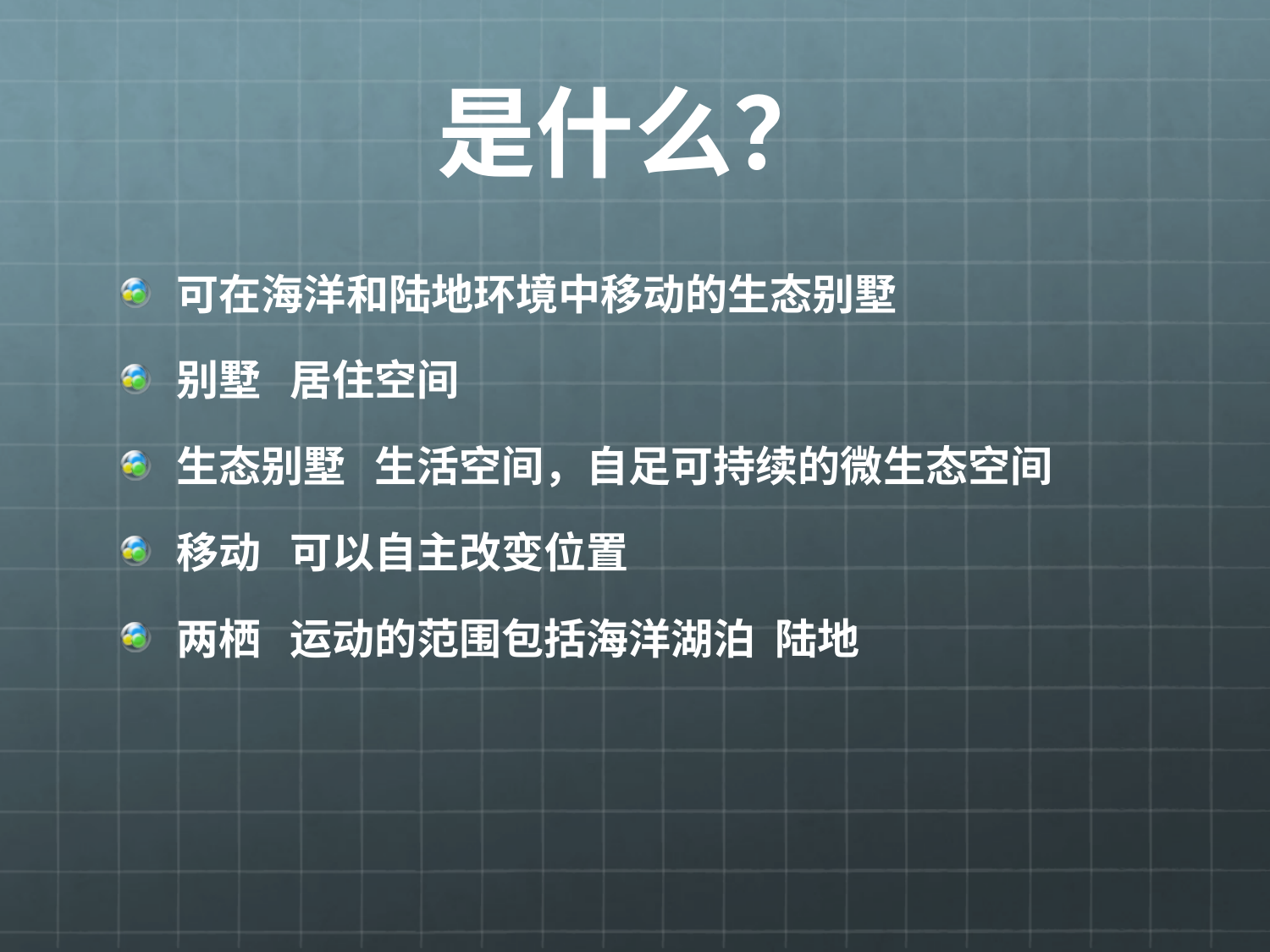

# 是什么？
可在海洋和陆地环境中移动的生态别墅
别墅   居住空间
生态别墅   生活空间，自足可持续的微生态空间
移动   可以自主改变位置
两栖   运动的范围包括海洋湖泊  陆地